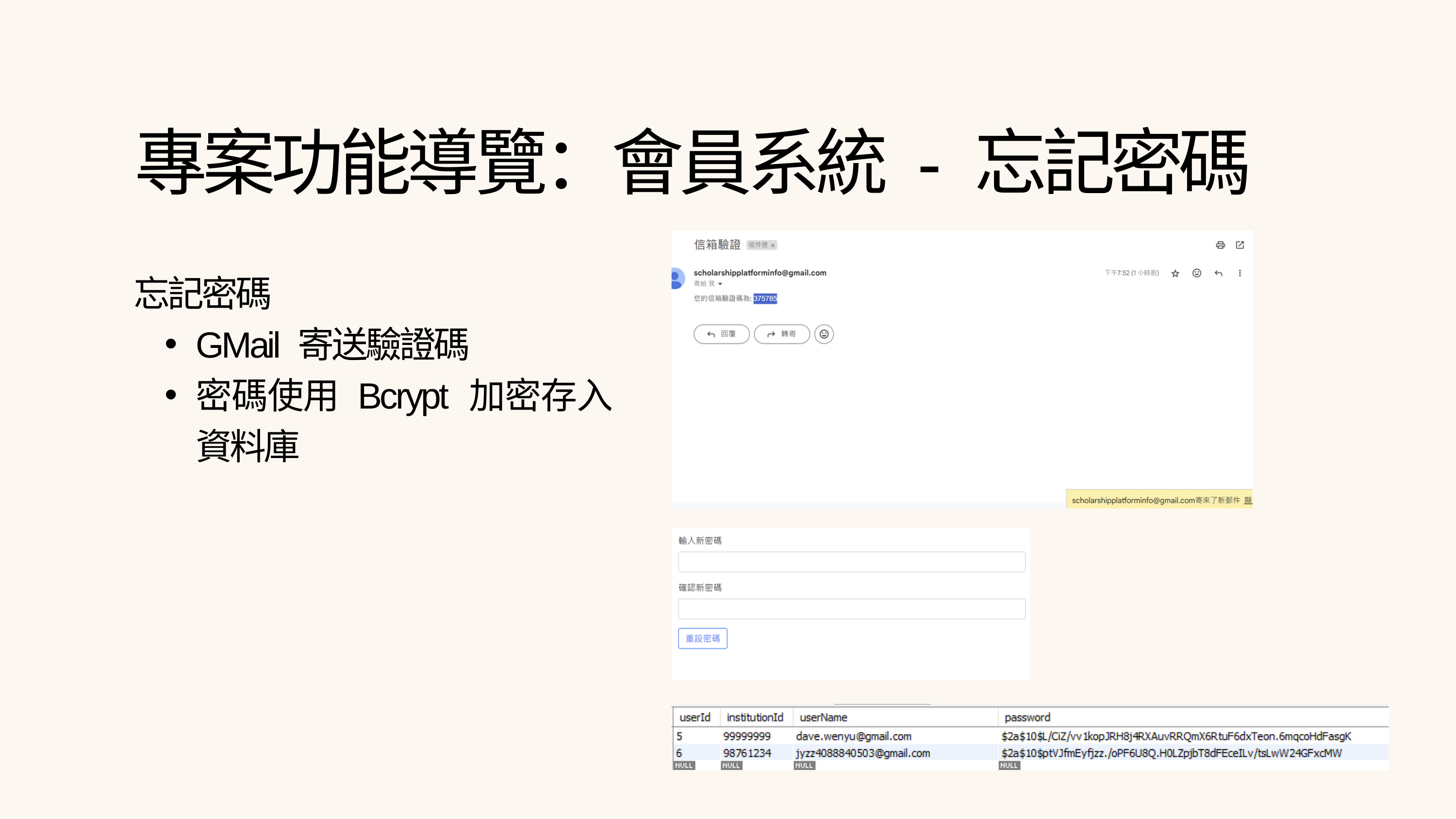

專案功能導覽：會員系統 - 忘記密碼

忘記密碼
GMail 寄送驗證碼
密碼使用 Bcrypt 加密存入資料庫